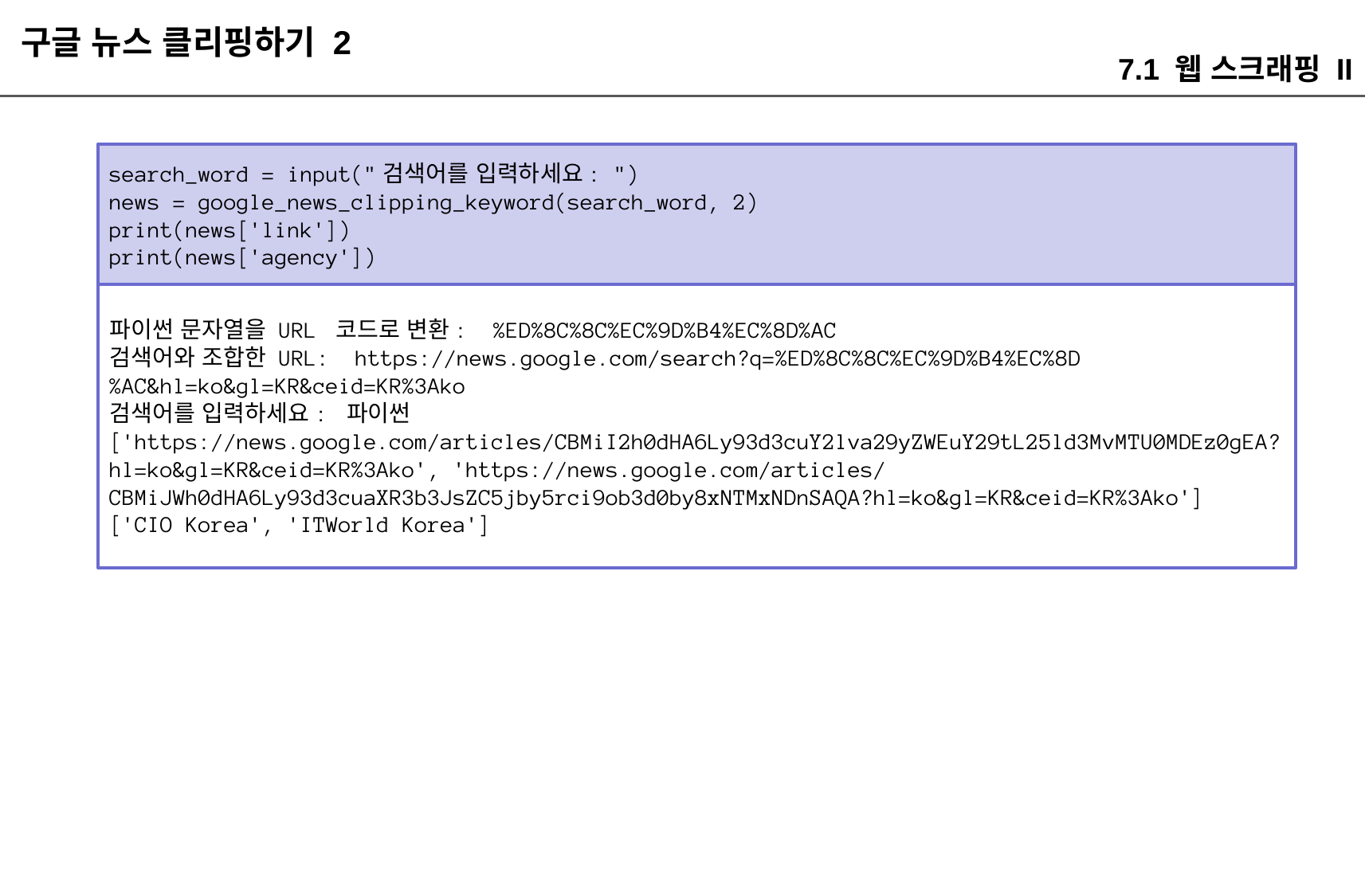

구글 뉴스 클리핑하기 2
7.1 웹 스크래핑 II
search_word = input("검색어를 입력하세요: ")
news = google_news_clipping_keyword(search_word, 2)
print(news['link'])
print(news['agency'])
파이썬 문자열을 URL 코드로 변환:  %ED%8C%8C%EC%9D%B4%EC%8D%AC
검색어와 조합한 URL:  https://news.google.com/search?q=%ED%8C%8C%EC%9D%B4%EC%8D%AC&hl=ko&gl=KR&ceid=KR%3Ako
검색어를 입력하세요: 파이썬
['https://news.google.com/articles/CBMiI2h0dHA6Ly93d3cuY2lva29yZWEuY29tL25ld3MvMTU0MDEz0gEA?hl=ko&gl=KR&ceid=KR%3Ako', 'https://news.google.com/articles/CBMiJWh0dHA6Ly93d3cuaXR3b3JsZC5jby5rci9ob3d0by8xNTMxNDnSAQA?hl=ko&gl=KR&ceid=KR%3Ako']
['CIO Korea', 'ITWorld Korea']